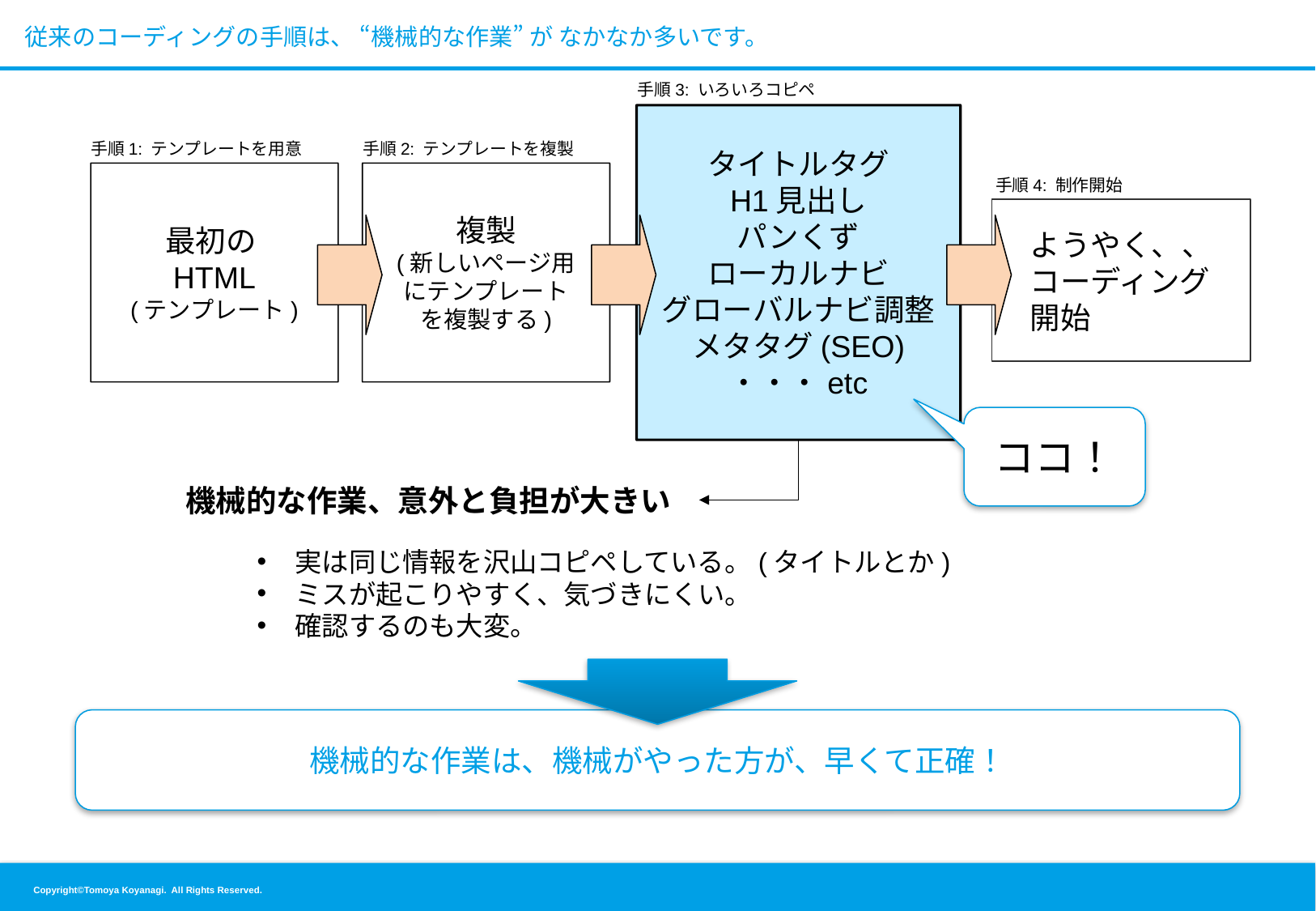

# 従来のコーディングの手順は、 “機械的な作業” が なかなか多いです。
手順3: いろいろコピペ
タイトルタグ
H1見出し
パンくず
ローカルナビ
グローバルナビ調整
メタタグ(SEO)
・・・etc
手順1: テンプレートを用意
手順2: テンプレートを複製
最初のHTML
(テンプレート)
複製
(新しいページ用にテンプレートを複製する)
手順4: 制作開始
ようやく、、
コーディング
開始

ココ！
機械的な作業、意外と負担が大きい
実は同じ情報を沢山コピペしている。(タイトルとか)
ミスが起こりやすく、気づきにくい。
確認するのも大変。

機械的な作業は、機械がやった方が、早くて正確！